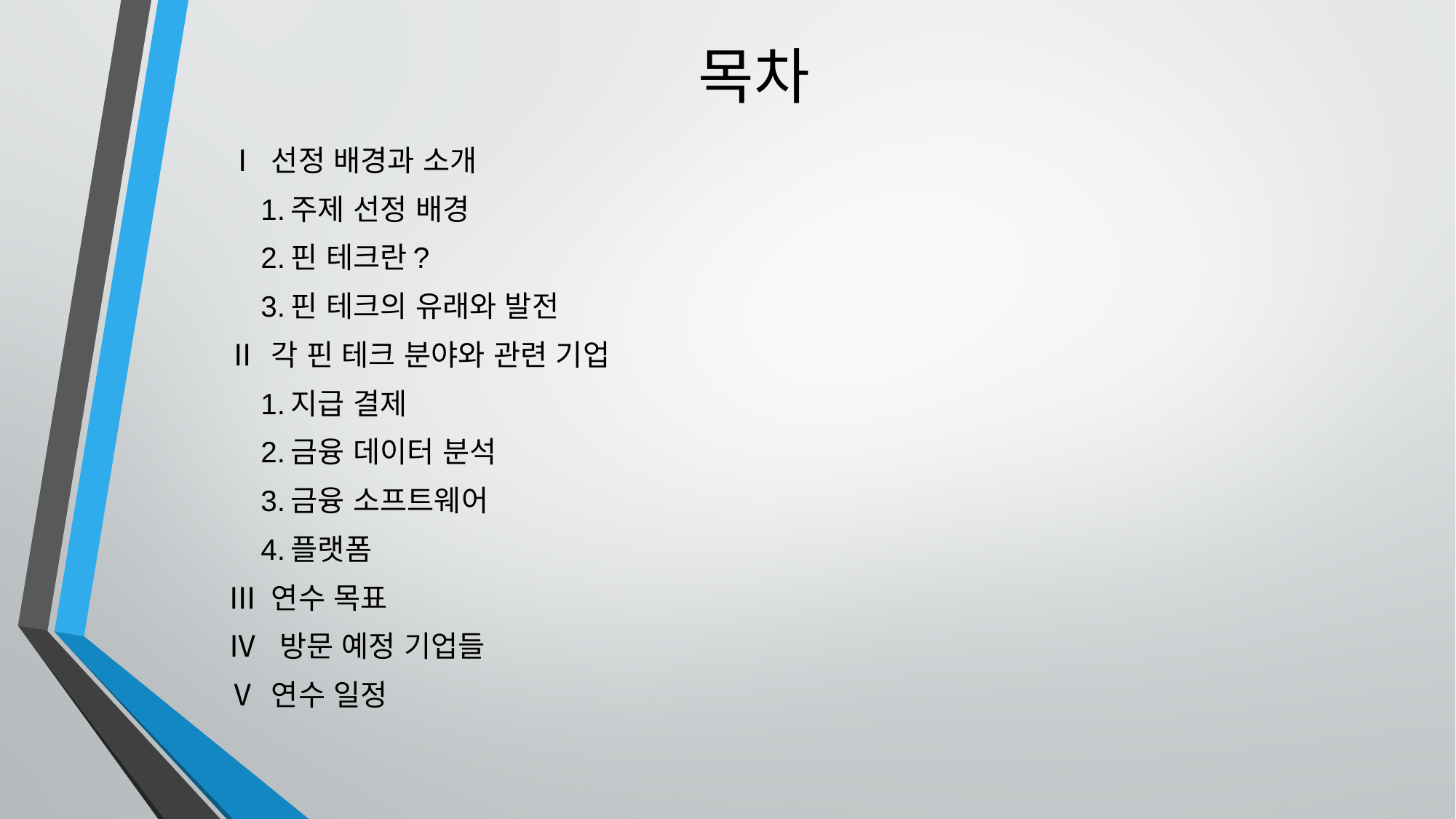

# 목차
Ⅰ 선정 배경과 소개
    1.주제 선정 배경
    2.핀 테크란?
    3.핀 테크의 유래와 발전
Ⅱ 각 핀 테크 분야와 관련 기업
    1.지급 결제
    2.금융 데이터 분석
    3.금융 소프트웨어
    4.플랫폼
Ⅲ 연수 목표
Ⅳ  방문 예정 기업들
Ⅴ 연수 일정